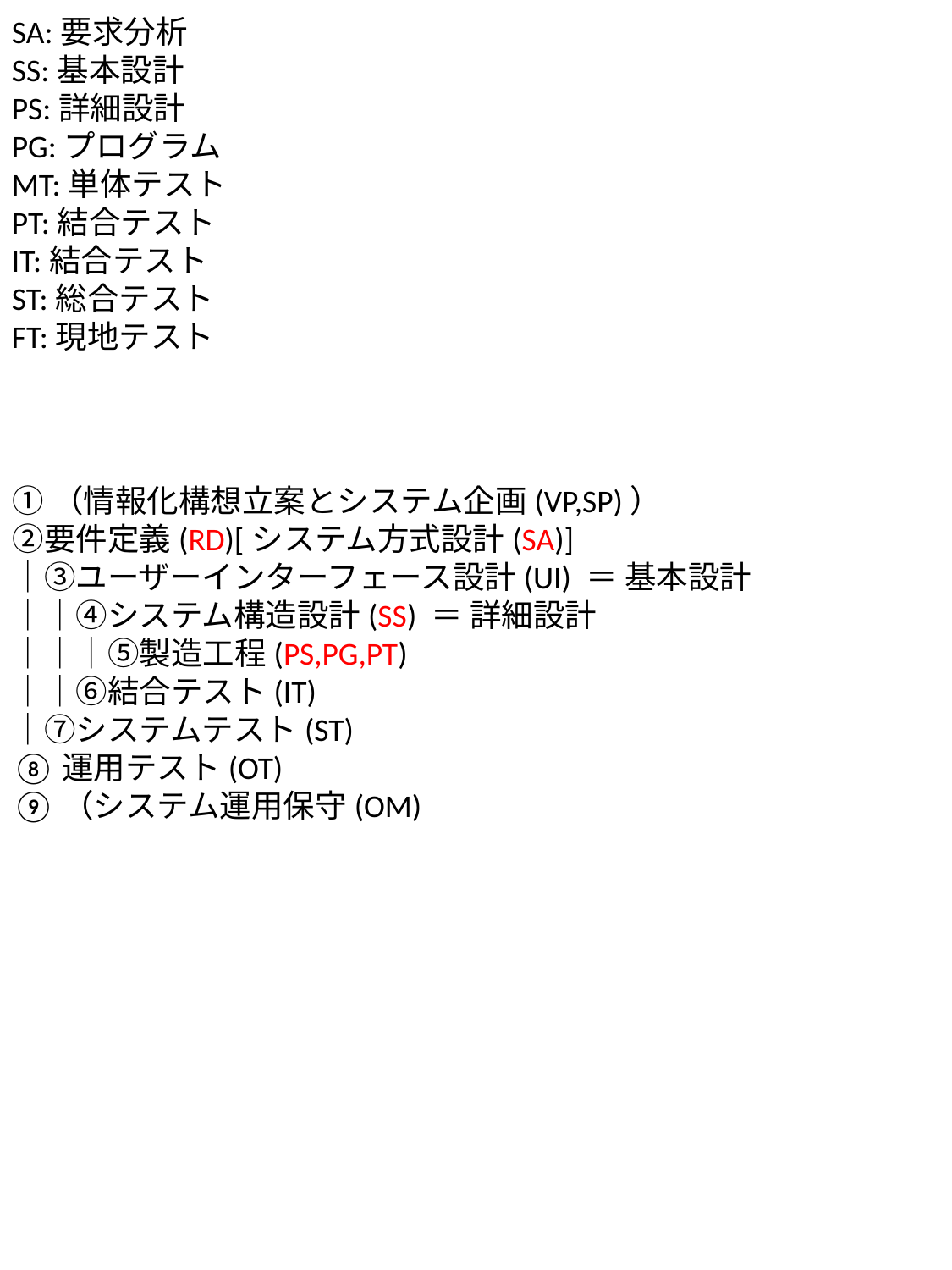

SA:要求分析
SS:基本設計
PS:詳細設計
PG:プログラム
MT:単体テスト
PT:結合テスト
IT:結合テスト
ST:総合テスト
FT:現地テスト
①（情報化構想立案とシステム企画(VP,SP)）
②要件定義(RD)[システム方式設計(SA)]
｜③ユーザーインターフェース設計(UI) ＝ 基本設計
｜｜④システム構造設計(SS) ＝ 詳細設計
｜｜｜⑤製造工程(PS,PG,PT)
｜｜⑥結合テスト(IT)
｜⑦システムテスト(ST)
⑧運用テスト(OT)
⑨（システム運用保守(OM)